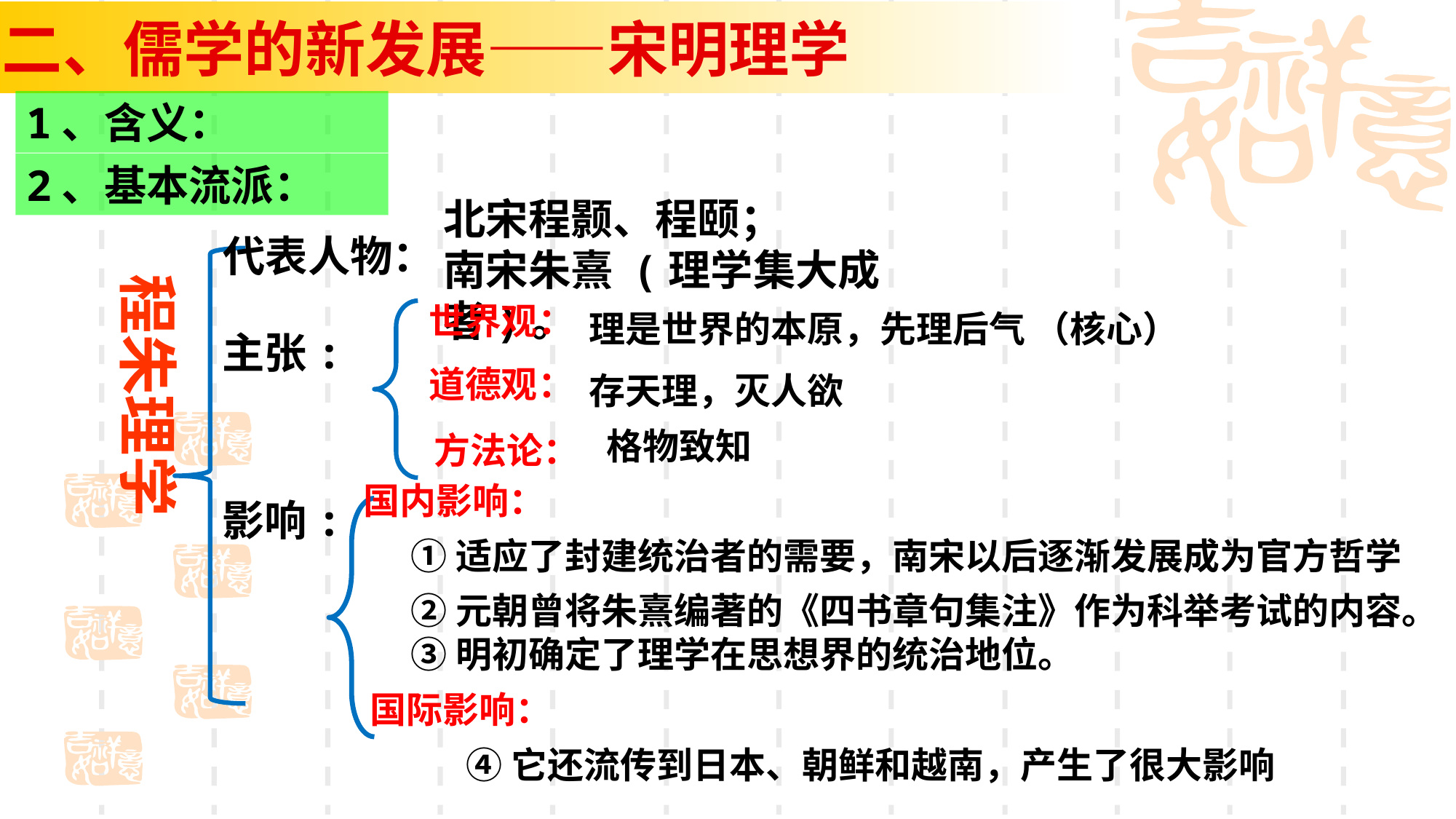

二、儒学的新发展——宋明理学
1、含义：
2、基本流派：
北宋程颢、程颐；
南宋朱熹 (理学集大成者)。
代表人物：

程朱理学
世界观：

理是世界的本原，先理后气 （核心）
主张:
道德观：
存天理，灭人欲
格物致知
方法论：
国内影响：
影响:

①适应了封建统治者的需要，南宋以后逐渐发展成为官方哲学
②元朝曾将朱熹编著的《四书章句集注》作为科举考试的内容。
③明初确定了理学在思想界的统治地位。
国际影响：
④它还流传到日本、朝鲜和越南，产生了很大影响